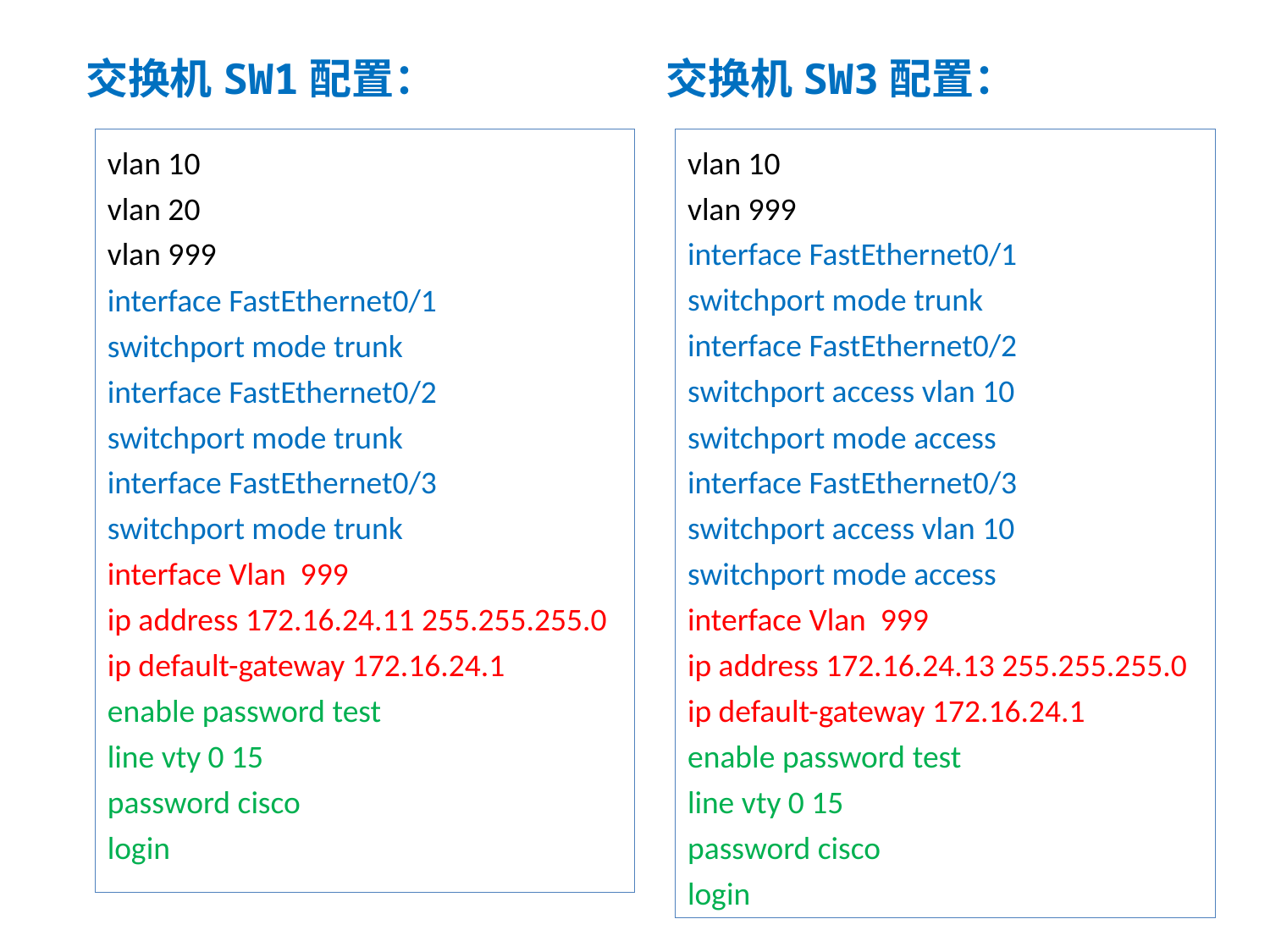

交换机SW1配置：
交换机SW3配置：
vlan 10
vlan 20
vlan 999
interface FastEthernet0/1
switchport mode trunk
interface FastEthernet0/2
switchport mode trunk
interface FastEthernet0/3
switchport mode trunk
interface Vlan  999
ip address 172.16.24.11 255.255.255.0
ip default-gateway 172.16.24.1
enable password test
line vty 0 15
password cisco
login

vlan 10
vlan 999
interface FastEthernet0/1
switchport mode trunk
interface FastEthernet0/2
switchport access vlan 10
switchport mode access
interface FastEthernet0/3
switchport access vlan 10
switchport mode access
interface Vlan  999
ip address 172.16.24.13 255.255.255.0
ip default-gateway 172.16.24.1
enable password test
line vty 0 15
password cisco
login